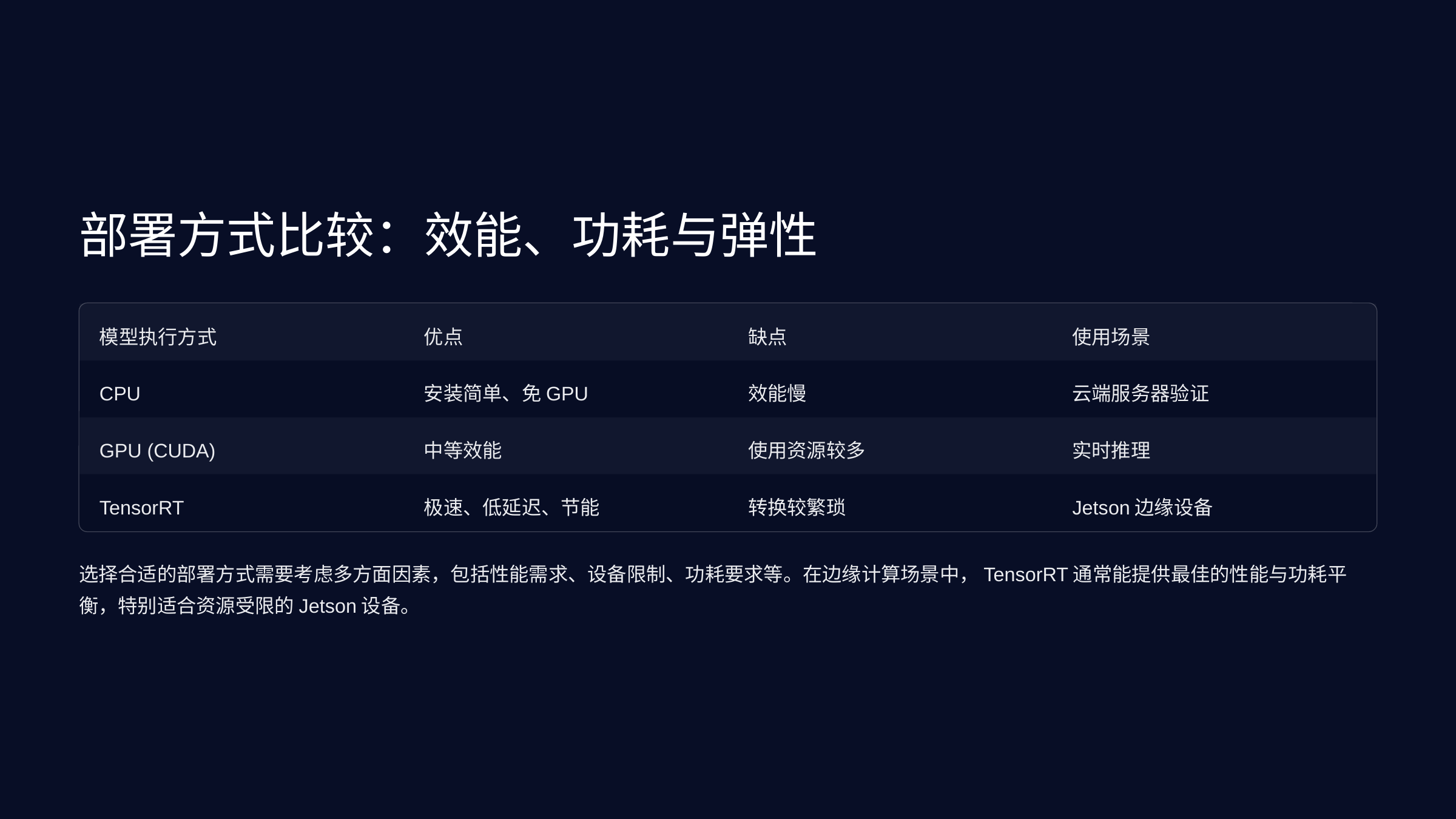

部署方式比较：效能、功耗与弹性

模型执行方式
优点
缺点
使用场景

CPU
安装简单、免GPU
效能慢
云端服务器验证

GPU (CUDA)
中等效能
使用资源较多
实时推理

TensorRT
极速、低延迟、节能
转换较繁琐
Jetson边缘设备
选择合适的部署方式需要考虑多方面因素，包括性能需求、设备限制、功耗要求等。在边缘计算场景中，TensorRT通常能提供最佳的性能与功耗平衡，特别适合资源受限的Jetson设备。